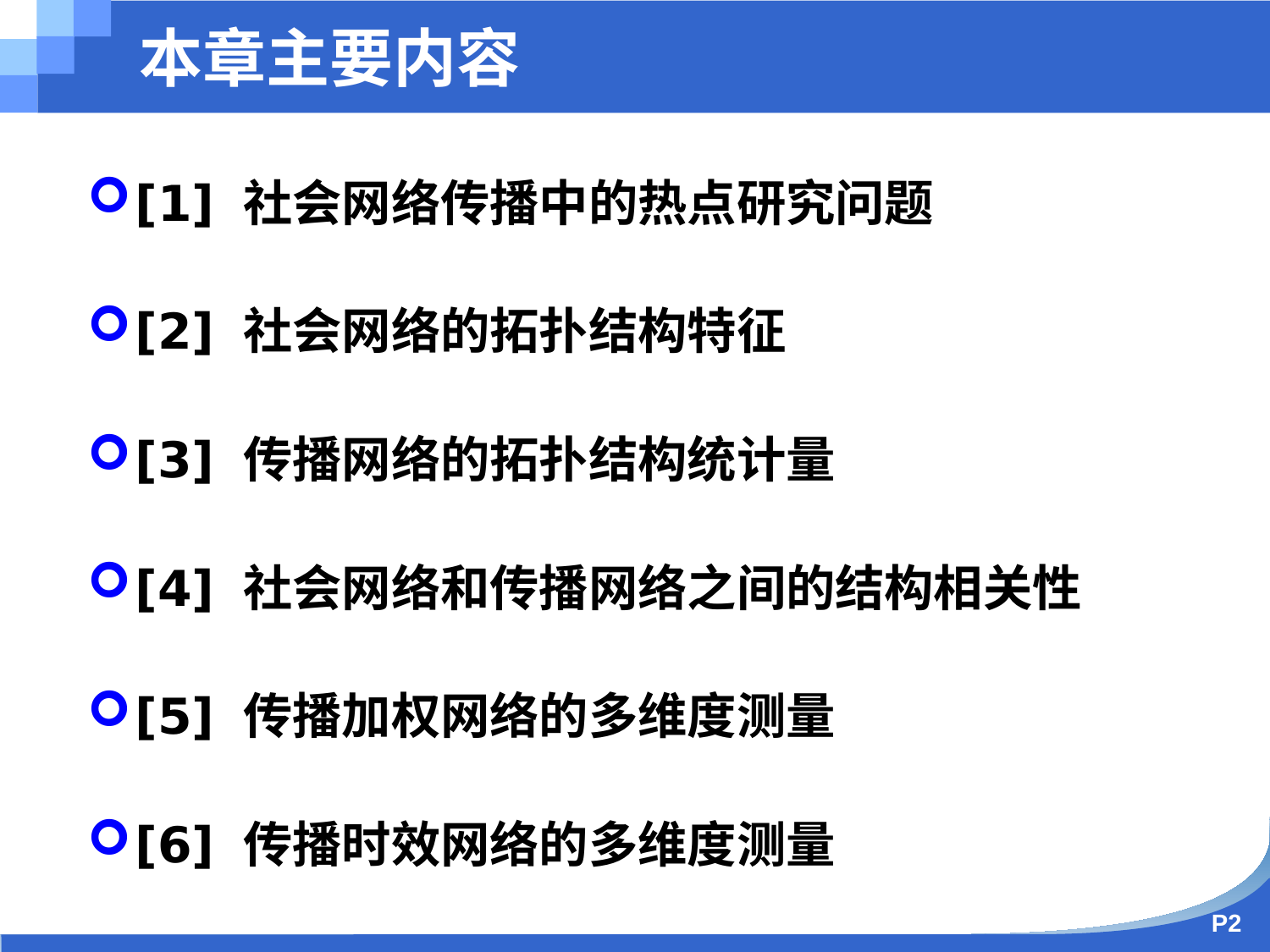

本章主要内容
[1] 社会网络传播中的热点研究问题
[2] 社会网络的拓扑结构特征
[3] 传播网络的拓扑结构统计量
[4] 社会网络和传播网络之间的结构相关性
[5] 传播加权网络的多维度测量
[6] 传播时效网络的多维度测量
P2